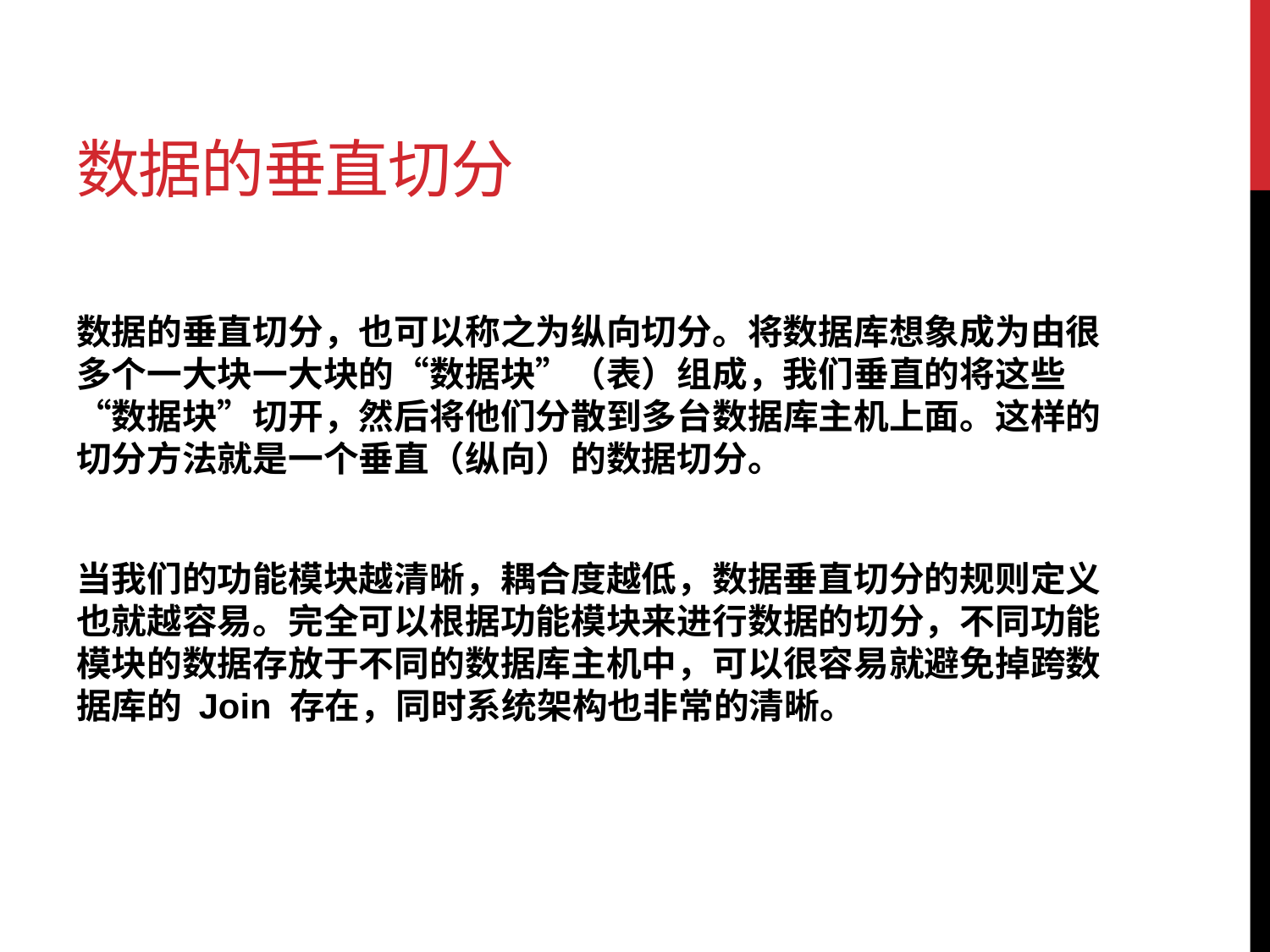

# 数据的垂直切分

数据的垂直切分，也可以称之为纵向切分。将数据库想象成为由很多个一大块一大块的“数据块”（表）组成，我们垂直的将这些“数据块”切开，然后将他们分散到多台数据库主机上面。这样的切分方法就是一个垂直（纵向）的数据切分。

当我们的功能模块越清晰，耦合度越低，数据垂直切分的规则定义也就越容易。完全可以根据功能模块来进行数据的切分，不同功能模块的数据存放于不同的数据库主机中，可以很容易就避免掉跨数据库的 Join 存在，同时系统架构也非常的清晰。